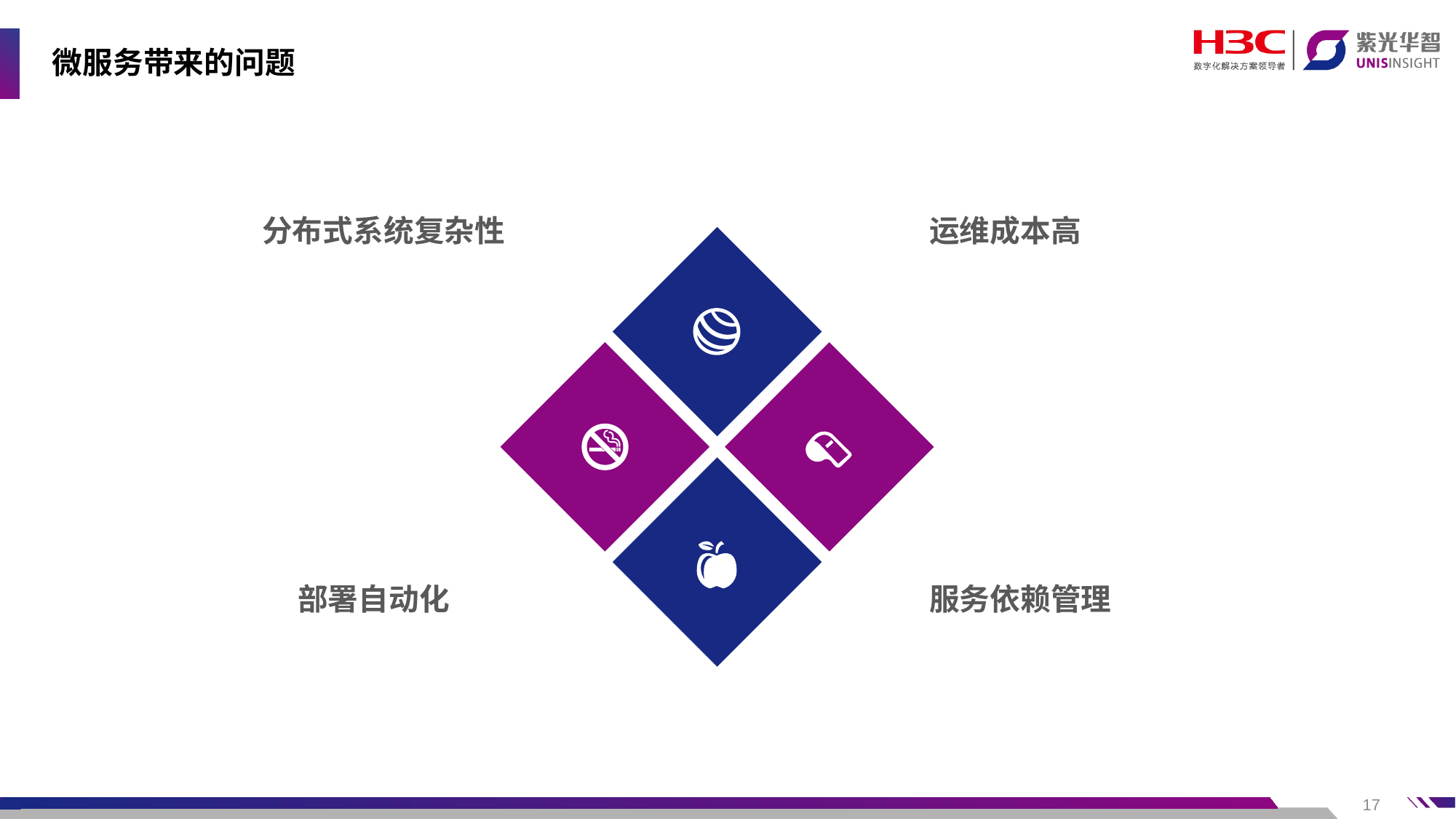

# 微服务带来的问题
分布式系统复杂性
运维成本高

部署自动化
服务依赖管理